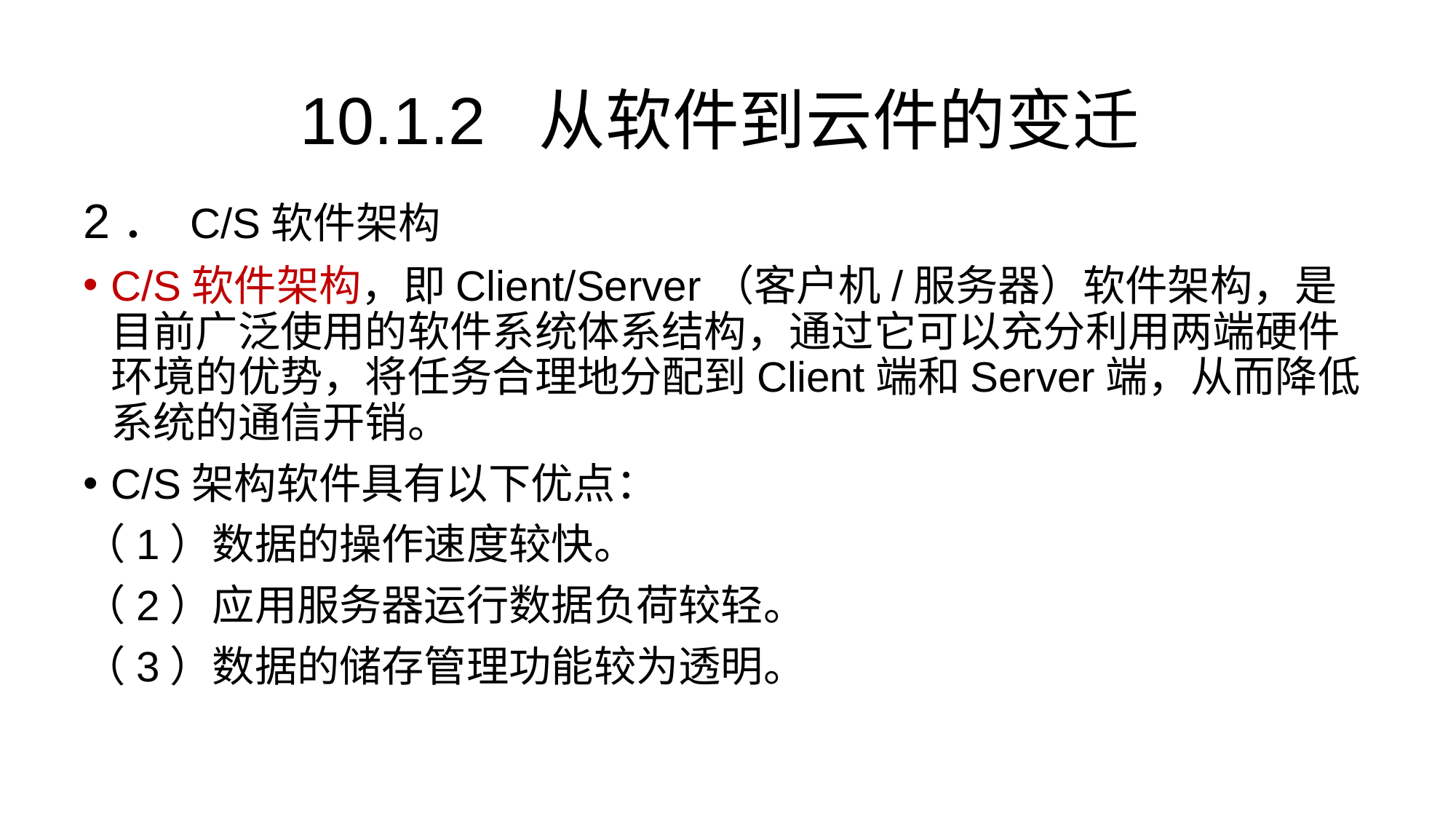

# 10.1.2  从软件到云件的变迁
2． C/S软件架构
C/S软件架构，即Client/Server（客户机/服务器）软件架构，是目前广泛使用的软件系统体系结构，通过它可以充分利用两端硬件环境的优势，将任务合理地分配到Client端和Server端，从而降低系统的通信开销。
C/S架构软件具有以下优点：
（1）数据的操作速度较快。
（2）应用服务器运行数据负荷较轻。
（3）数据的储存管理功能较为透明。